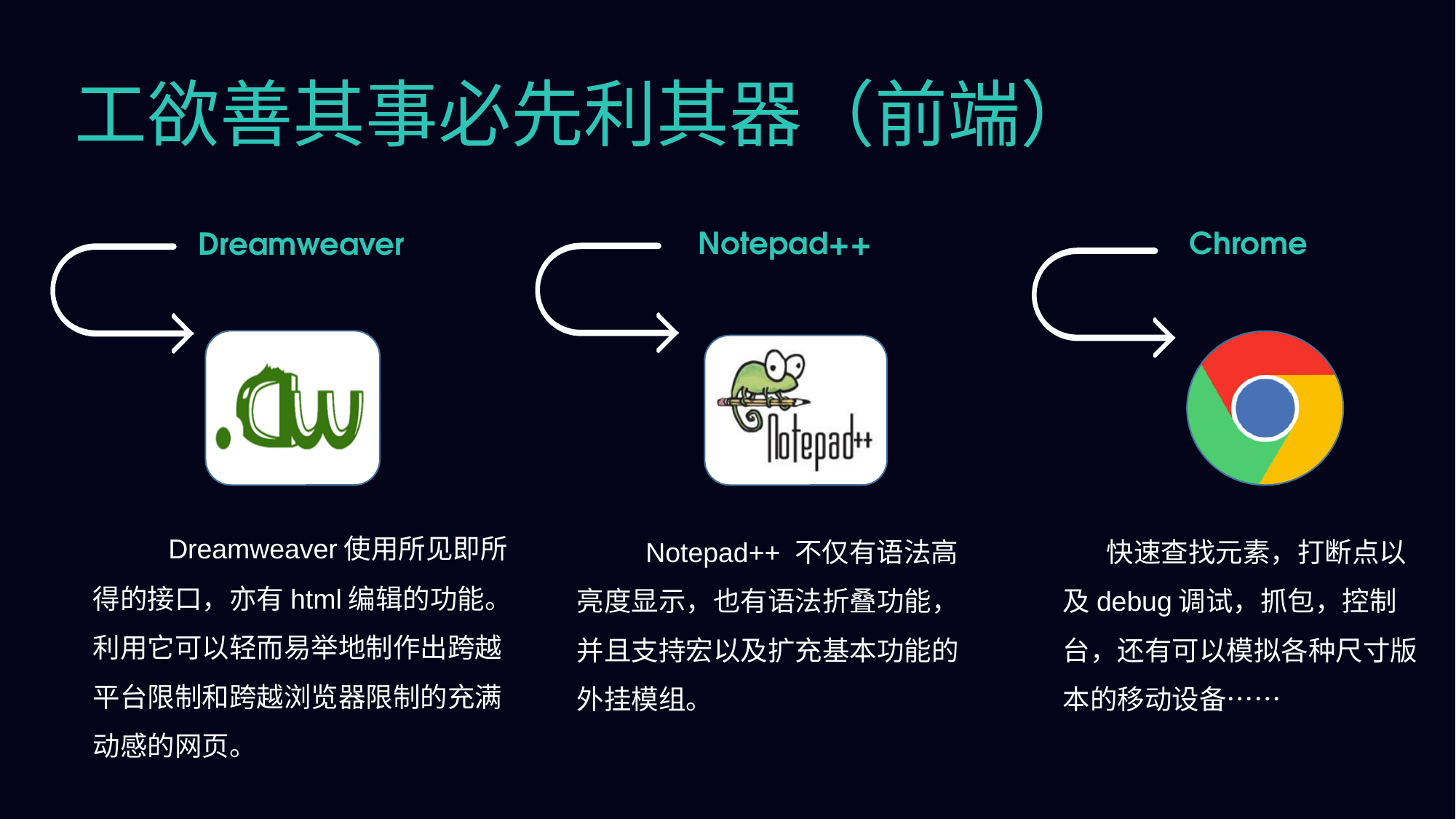

工欲善其事必先利其器（前端）
Notepad++
Chrome
Dreamweaver

         Dreamweaver使用所见即所得的接口，亦有html编辑的功能。利用它可以轻而易举地制作出跨越平台限制和跨越浏览器限制的充满动感的网页。
         Notepad++ 不仅有语法高亮度显示，也有语法折叠功能，并且支持宏以及扩充基本功能的外挂模组。
      快速查找元素，打断点以及debug调试，抓包，控制台，还有可以模拟各种尺寸版本的移动设备……